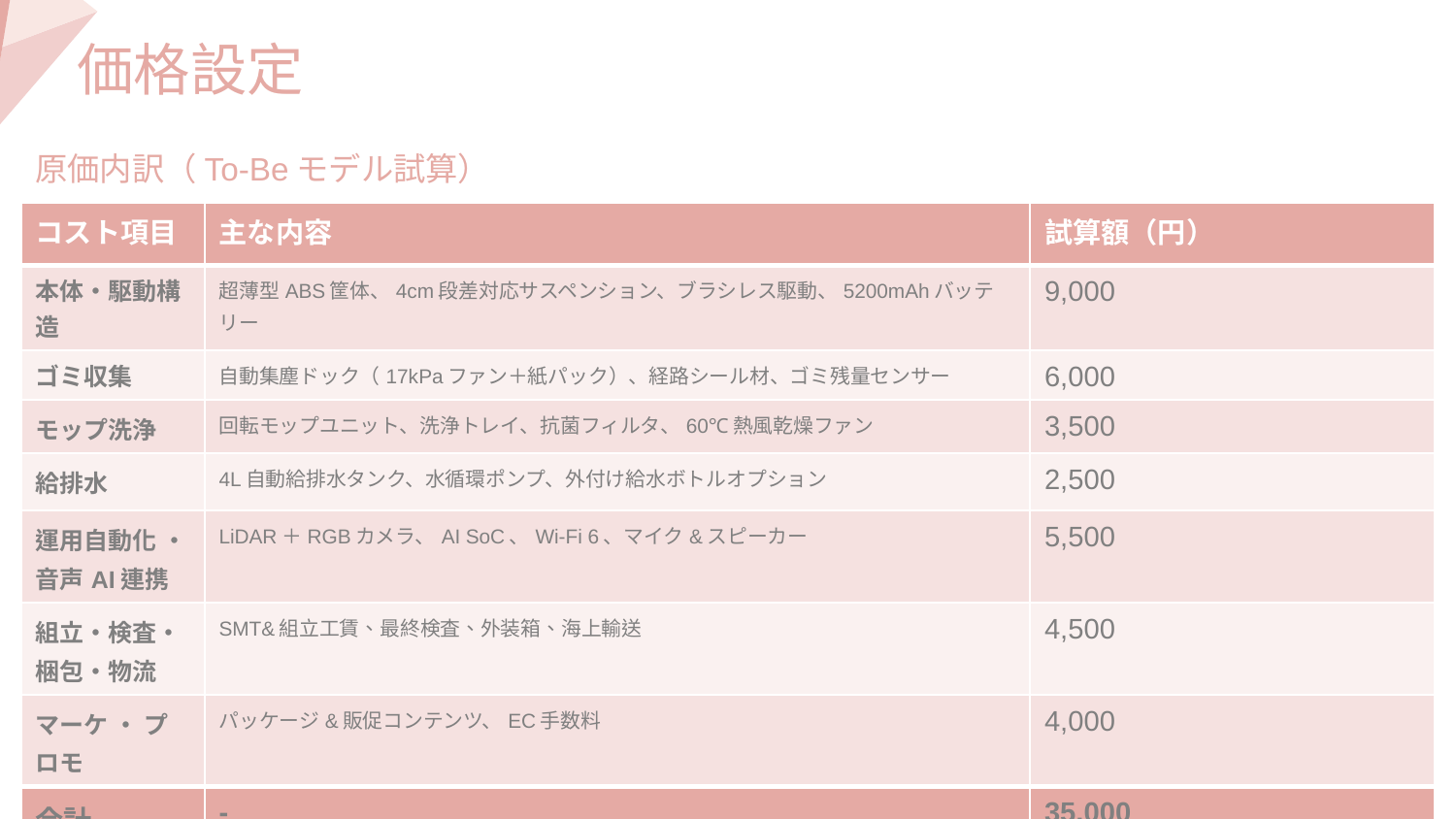

価格設定
原価内訳（To-Beモデル試算）
| コスト項目 | 主な内容 | 試算額（円） |
| --- | --- | --- |
| 本体・駆動構造 | 超薄型ABS筐体、4cm段差対応サスペンション、ブラシレス駆動、5200mAhバッテリー | 9,000 |
| ゴミ収集 | 自動集塵ドック（17kPaファン＋紙パック）、経路シール材、ゴミ残量センサー | 6,000 |
| モップ洗浄 | 回転モップユニット、洗浄トレイ、抗菌フィルタ、60℃熱風乾燥ファン | 3,500 |
| 給排水 | 4L自動給排水タンク、水循環ポンプ、外付け給水ボトルオプション | 2,500 |
| 運用自動化 ・音声AI連携 | LiDAR＋RGBカメラ、AI SoC、Wi-Fi 6、マイク&スピーカー | 5,500 |
| 組立・検査・梱包・物流 | SMT&組立工賃、最終検査、外装箱、海上輸送 | 4,500 |
| マーケ ・ プロモ | パッケージ&販促コンテンツ、EC手数料 | 4,000 |
| 合計 | - | 35,000 |